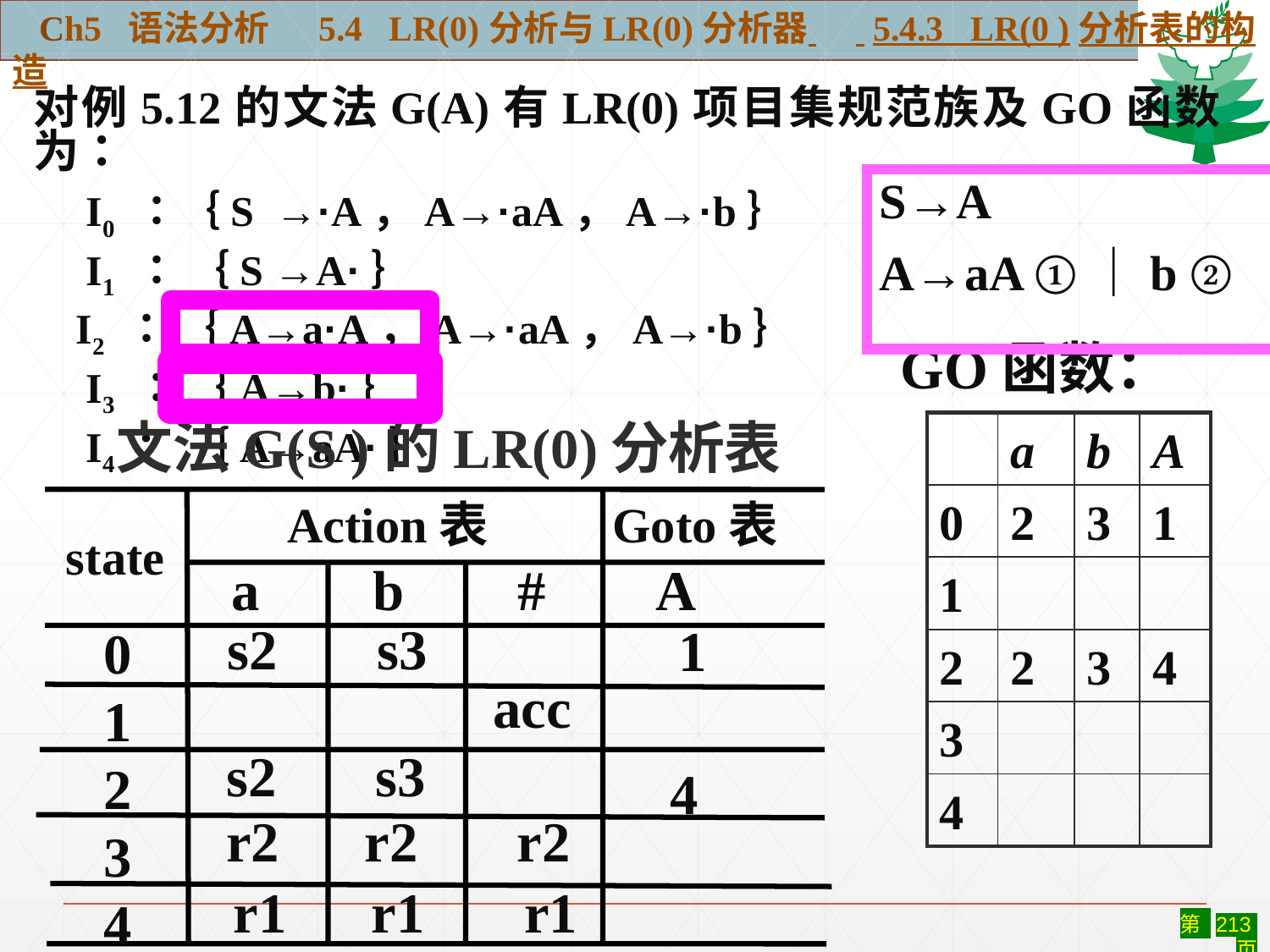

Ch5  语法分析     5.4   LR(0)分析与LR(0)分析器       5.4.3   LR(0 )分析表的构造
对例5.12的文法G(A)有LR(0)项目集规范族及GO函数为：
　I0 ：｛S  →·A，A→·aA，A→·b｝
　I1 ： ｛S →A·｝
    I2 ： ｛A→a·A，A→·aA，A→·b｝
　I3 ： ｛A→b·｝
　I4 ： ｛A→aA·｝
S→A
A→aA ①｜b ②

GO函数：
|  | a | b | A |
| --- | --- | --- | --- |
| 0 | 2 | 3 | 1 |
| 1 |  |  |  |
| 2 | 2 | 3 | 4 |
| 3 |  |  |  |
| 4 |  |  |  |
文法G(S )的LR(0)分析表
  Action表          Goto表

state
 a        b        #        A

01
2
3
4
  s2       s3
  1

 acc

  s2       s3

  4
  r2      r2       r2

  r1      r1       r1